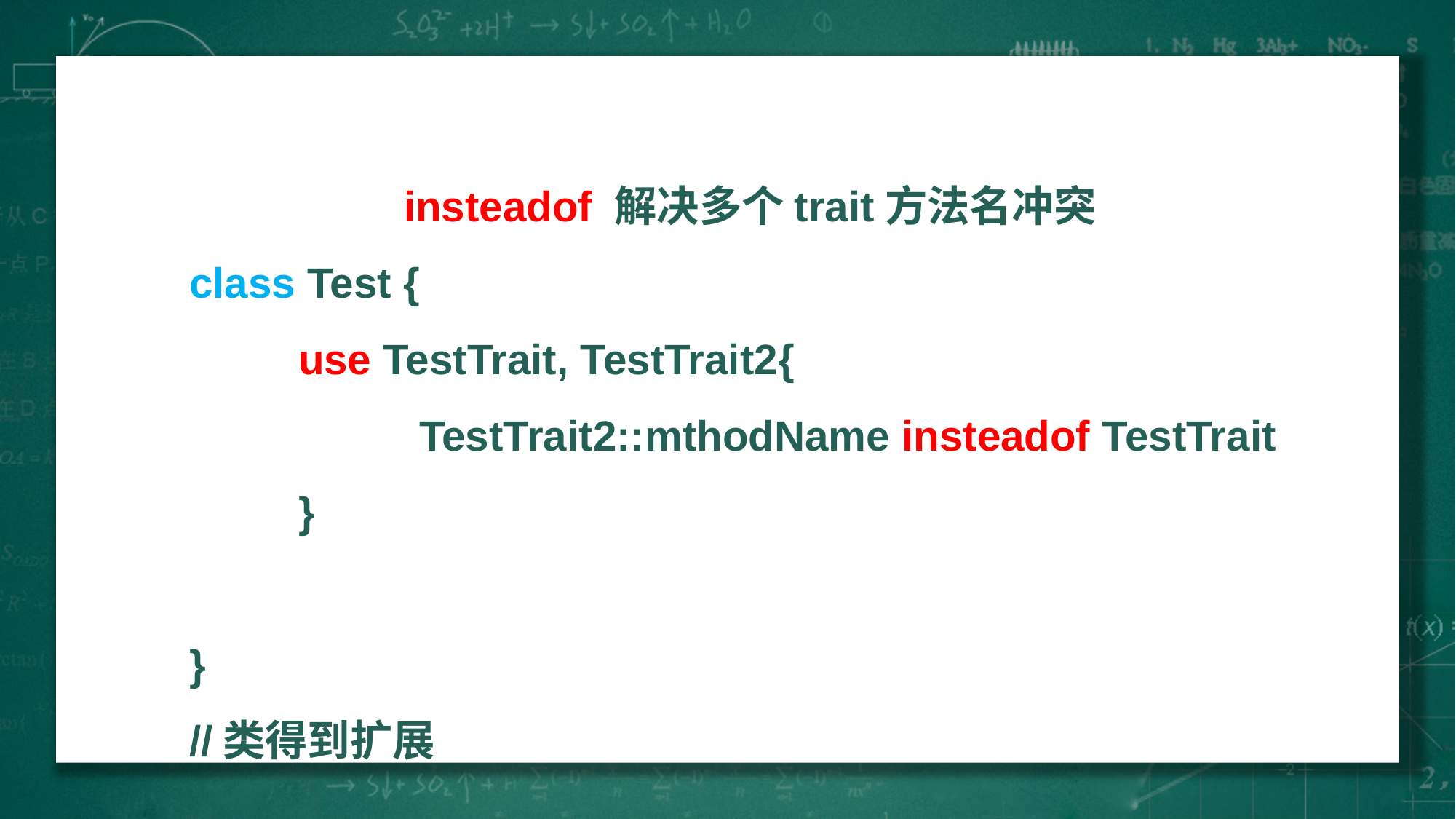

insteadof 解决多个trait方法名冲突
class Test {
	use TestTrait, TestTrait2{
		 TestTrait2::mthodName insteadof TestTrait
	}

}
//类得到扩展